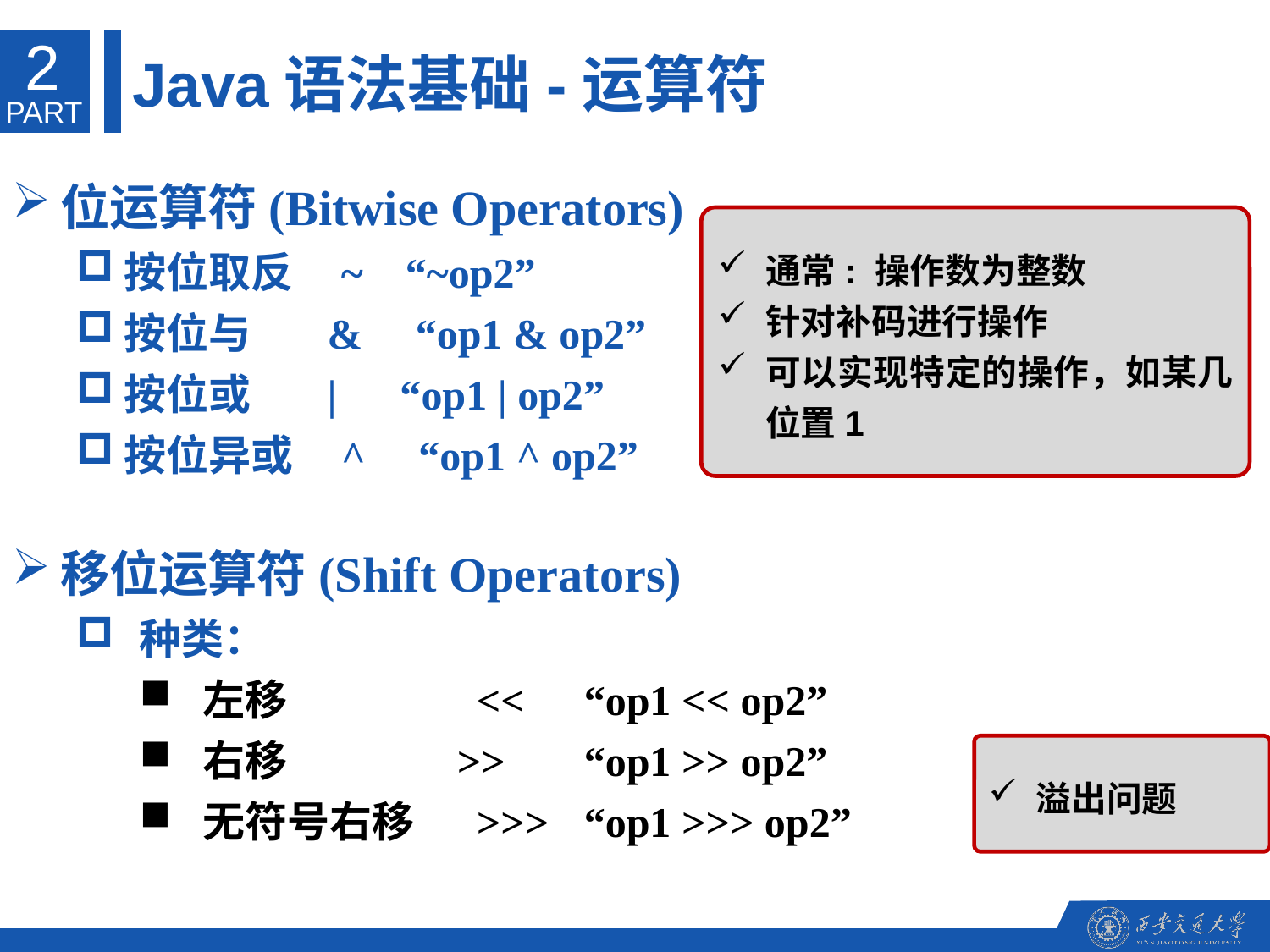

2
Java语法基础-运算符

PART
位运算符(Bitwise Operators)
按位取反    ~    “~op2”
按位与       &     “op1 & op2”
按位或       |      “op1 | op2”
按位异或    ^     “op1 ^ op2”
通常: 操作数为整数
针对补码进行操作
可以实现特定的操作，如某几位置1
移位运算符(Shift Operators)
种类：
左移		 << 	“op1 << op2”
右移		>>	“op1 >> op2”
无符号右移	 >>> 	“op1 >>> op2”

溢出问题